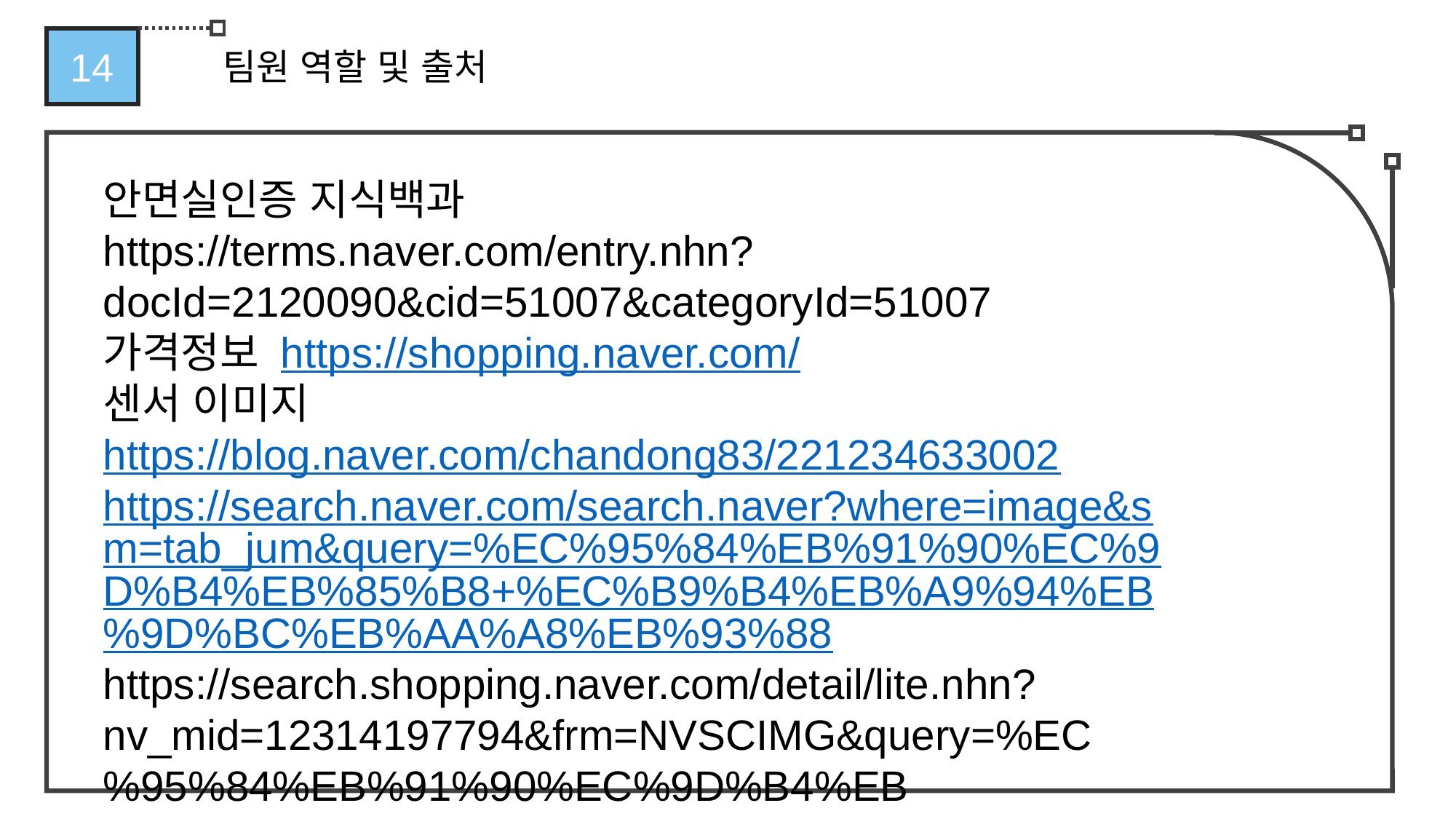

14
팀원 역할 및 출처

안면실인증 지식백과
https://terms.naver.com/entry.nhn?docId=2120090&cid=51007&categoryId=51007
가격정보 https://shopping.naver.com/
센서 이미지
https://blog.naver.com/chandong83/221234633002
https://search.naver.com/search.naver?where=image&sm=tab_jum&query=%EC%95%84%EB%91%90%EC%9D%B4%EB%85%B8+%EC%B9%B4%EB%A9%94%EB%9D%BC%EB%AA%A8%EB%93%88
https://search.shopping.naver.com/detail/lite.nhn?nv_mid=12314197794&frm=NVSCIMG&query=%EC%95%84%EB%91%90%EC%9D%B4%EB%85%B8%20%EC%A0%81%EC%99%B8%EC%84%A0%EC%9D%B8%EC%B2%B4%EA%B0%90%EC%A7%80%EC%84%BC%EC%84%9C&NaPm=ct%3Djna0go2g%7Cci%3D7a5e8e2b60418801dbfb9f1f90cc34fd06a10112%7Ctr%3Dimg%7Csn%3D95694%7Chk%3De4f92bcbe9c462adea96949133a8cf65dbb9cf49